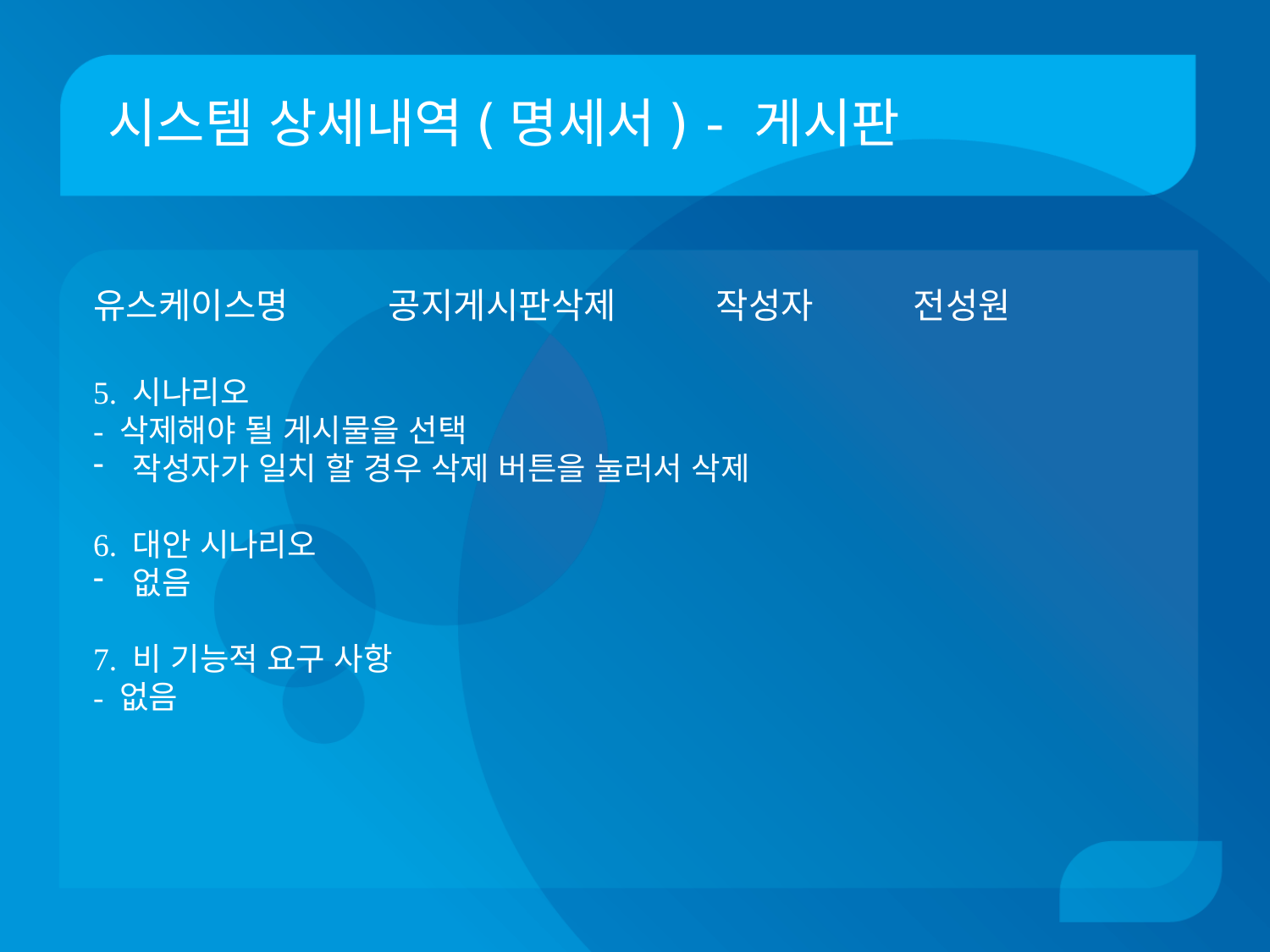

# 시스템 상세내역(명세서) - 게시판
유스케이스명          공지게시판삭제          작성자          전성원
5. 시나리오
- 삭제해야 될 게시물을 선택
작성자가 일치 할 경우 삭제 버튼을 눌러서 삭제

6. 대안 시나리오
없음

7. 비 기능적 요구 사항
- 없음